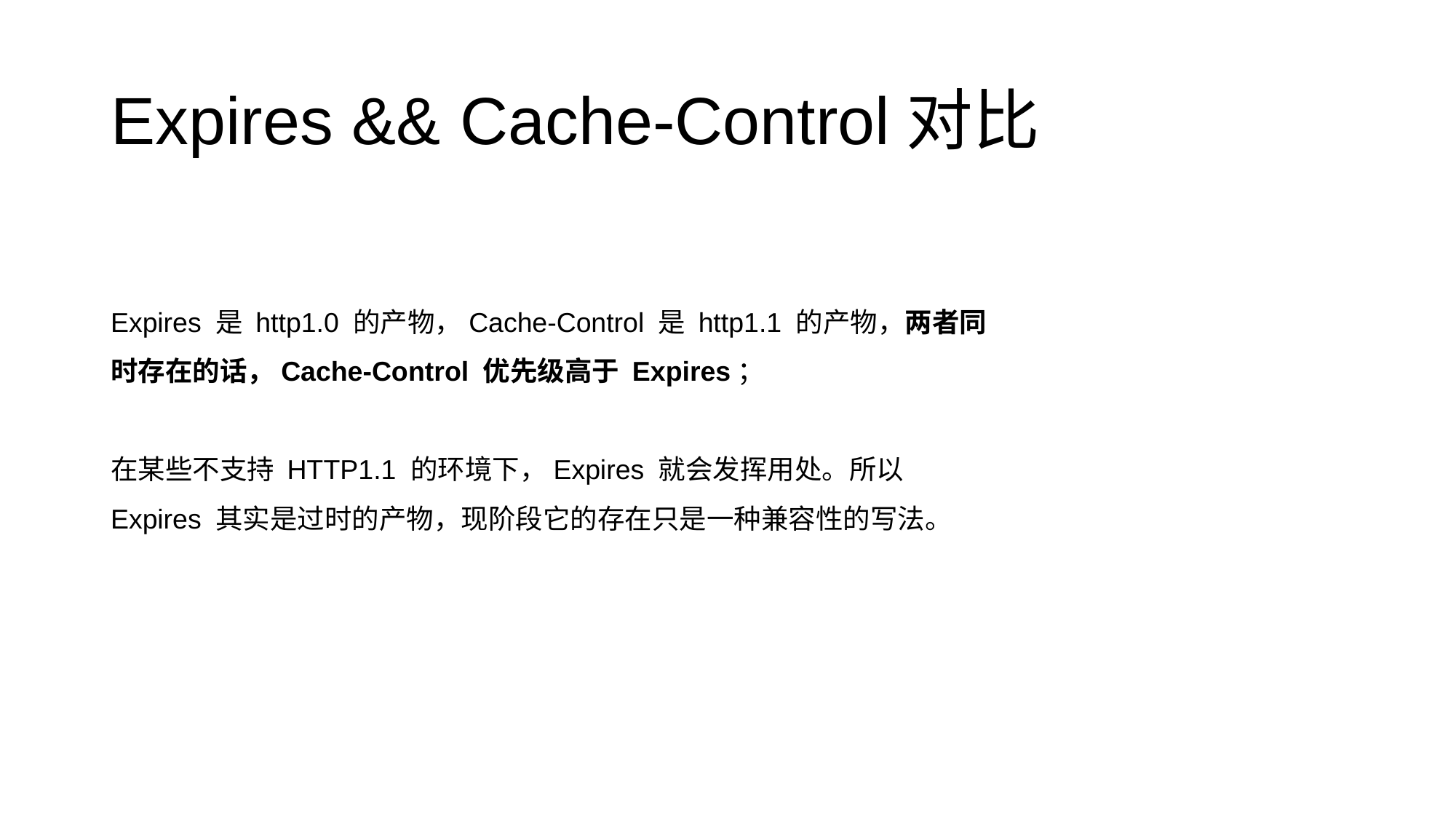

# Expires && Cache-Control对比
Expires 是 http1.0 的产物，Cache-Control 是 http1.1 的产物，两者同时存在的话，Cache-Control 优先级高于 Expires；

在某些不支持 HTTP1.1 的环境下，Expires 就会发挥用处。所以 Expires 其实是过时的产物，现阶段它的存在只是一种兼容性的写法。